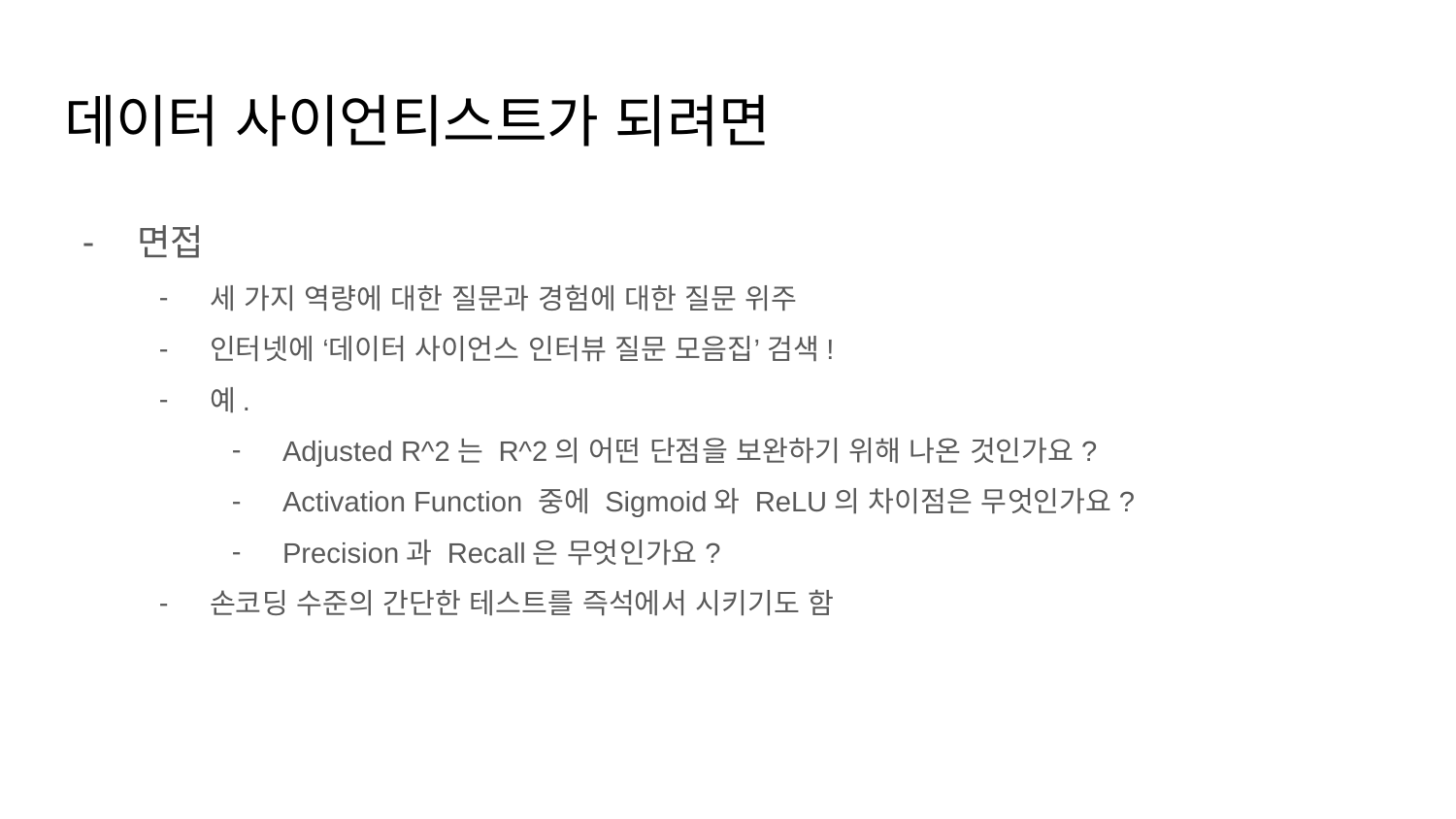

# 데이터 사이언티스트가 되려면
면접
세 가지 역량에 대한 질문과 경험에 대한 질문 위주
인터넷에 ‘데이터 사이언스 인터뷰 질문 모음집’ 검색!
예.
Adjusted R^2는 R^2의 어떤 단점을 보완하기 위해 나온 것인가요?
Activation Function 중에 Sigmoid와 ReLU의 차이점은 무엇인가요?
Precision과 Recall은 무엇인가요?
손코딩 수준의 간단한 테스트를 즉석에서 시키기도 함